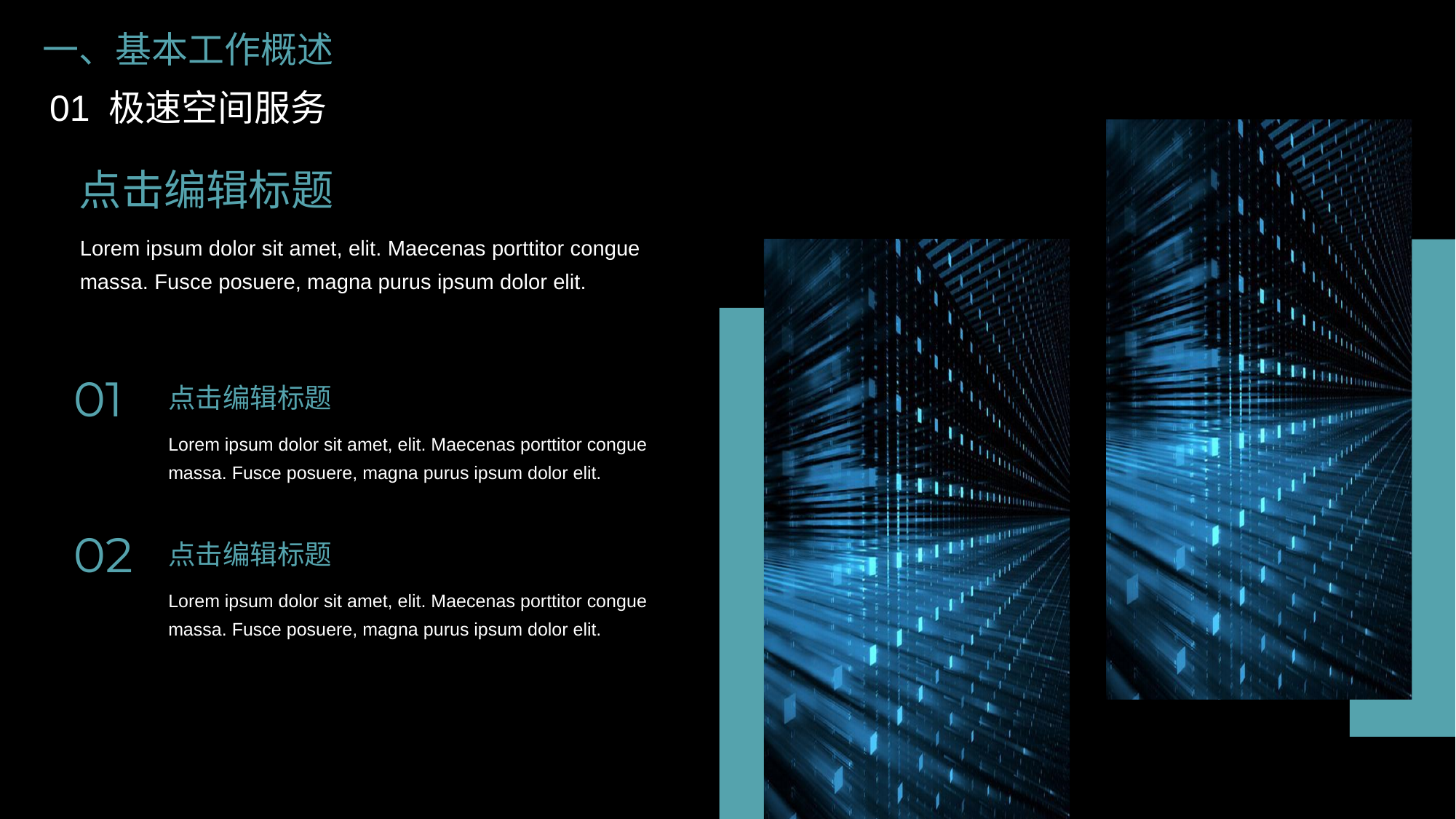

一、基本工作概述
01 极速空间服务

点击编辑标题
Lorem ipsum dolor sit amet, elit. Maecenas porttitor congue massa. Fusce posuere, magna purus ipsum dolor elit.

01
点击编辑标题
Lorem ipsum dolor sit amet, elit. Maecenas porttitor congue massa. Fusce posuere, magna purus ipsum dolor elit.
02
点击编辑标题
Lorem ipsum dolor sit amet, elit. Maecenas porttitor congue massa. Fusce posuere, magna purus ipsum dolor elit.